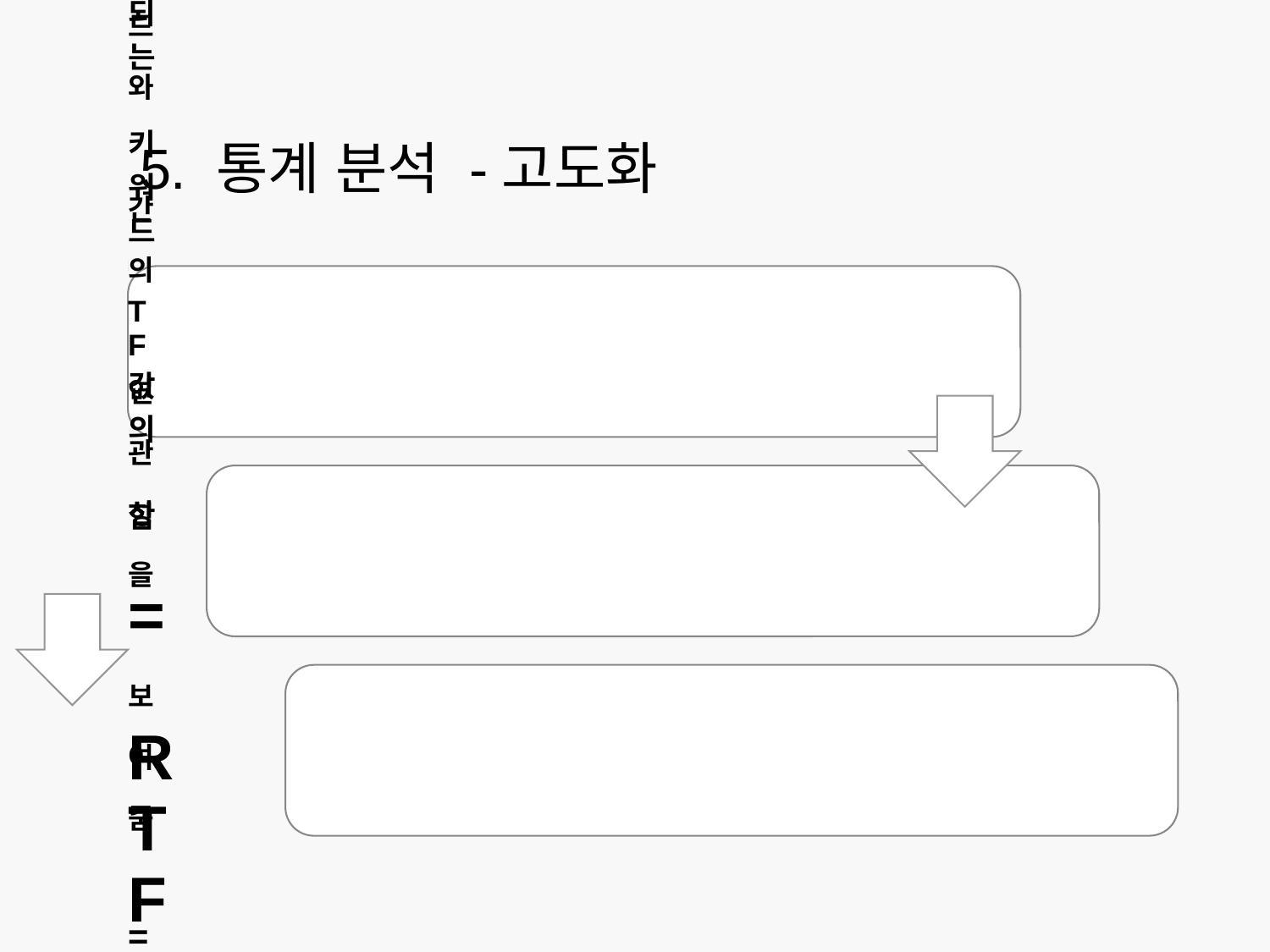

# 5. 통계 분석 -고도화
TF와 Word2Vec 을 연결하는 작업.